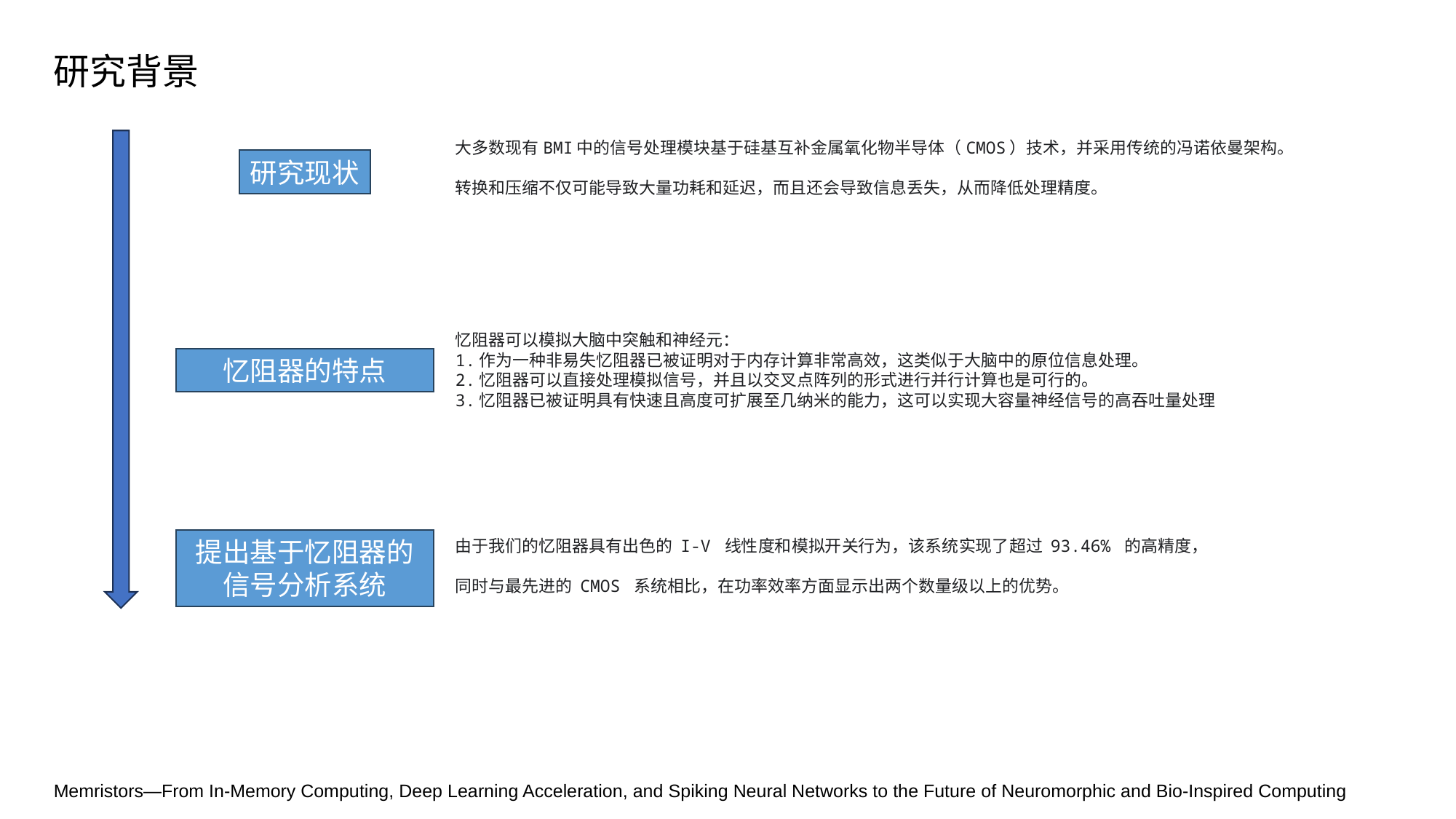

研究背景

大多数现有BMI中的信号处理模块基于硅基互补金属氧化物半导体（CMOS）技术，并采用传统的冯诺依曼架构。

转换和压缩不仅可能导致大量功耗和延迟，而且还会导致信息丢失，从而降低处理精度。
研究现状
忆阻器可以模拟大脑中突触和神经元：
1.作为一种非易失忆阻器已被证明对于内存计算非常高效，这类似于大脑中的原位信息处理。
2.忆阻器可以直接处理模拟信号，并且以交叉点阵列的形式进行并行计算也是可行的。
3.忆阻器已被证明具有快速且高度可扩展至几纳米的能力，这可以实现大容量神经信号的高吞吐量处理
忆阻器的特点
提出基于忆阻器的信号分析系统
由于我们的忆阻器具有出色的 I-V 线性度和模拟开关行为，该系统实现了超过 93.46% 的高精度，

同时与最先进的 CMOS 系统相比，在功率效率方面显示出两个数量级以上的优势。
Memristors—From In-Memory Computing, Deep Learning Acceleration, and Spiking Neural Networks to the Future of Neuromorphic and Bio-Inspired Computing